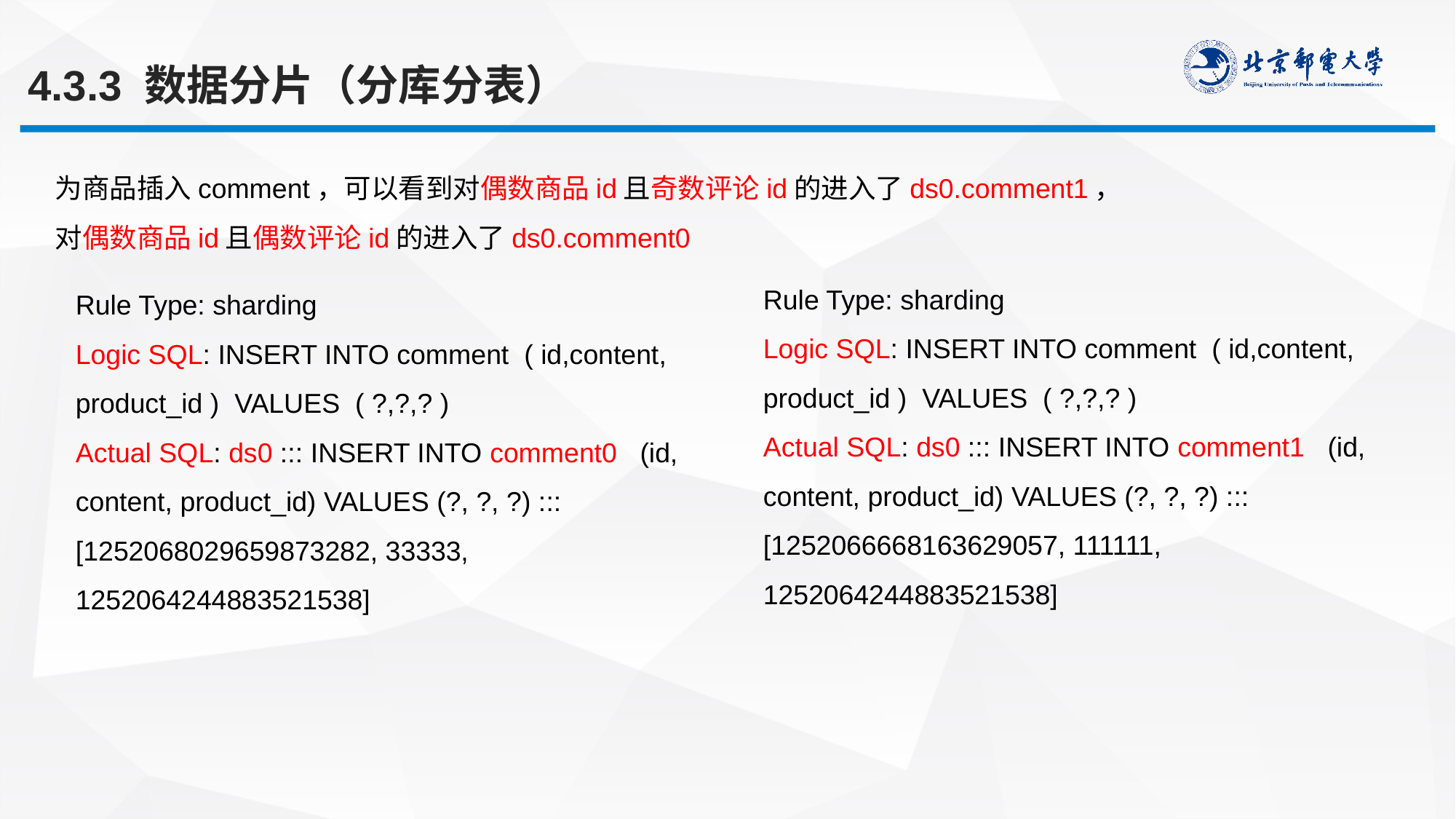

4.3.3 数据分片（分库分表）

为商品插入comment，可以看到对偶数商品id且奇数评论id的进入了ds0.comment1，
对偶数商品id且偶数评论id的进入了ds0.comment0

Rule Type: sharding
Logic SQL: INSERT INTO comment  ( id,content, product_id )  VALUES  ( ?,?,? )
Actual SQL: ds0 ::: INSERT INTO comment1   (id, content, product_id) VALUES (?, ?, ?) ::: [1252066668163629057, 111111, 1252064244883521538]
Rule Type: sharding
Logic SQL: INSERT INTO comment  ( id,content, product_id )  VALUES  ( ?,?,? )
Actual SQL: ds0 ::: INSERT INTO comment0   (id, content, product_id) VALUES (?, ?, ?) ::: [1252068029659873282, 33333, 1252064244883521538]